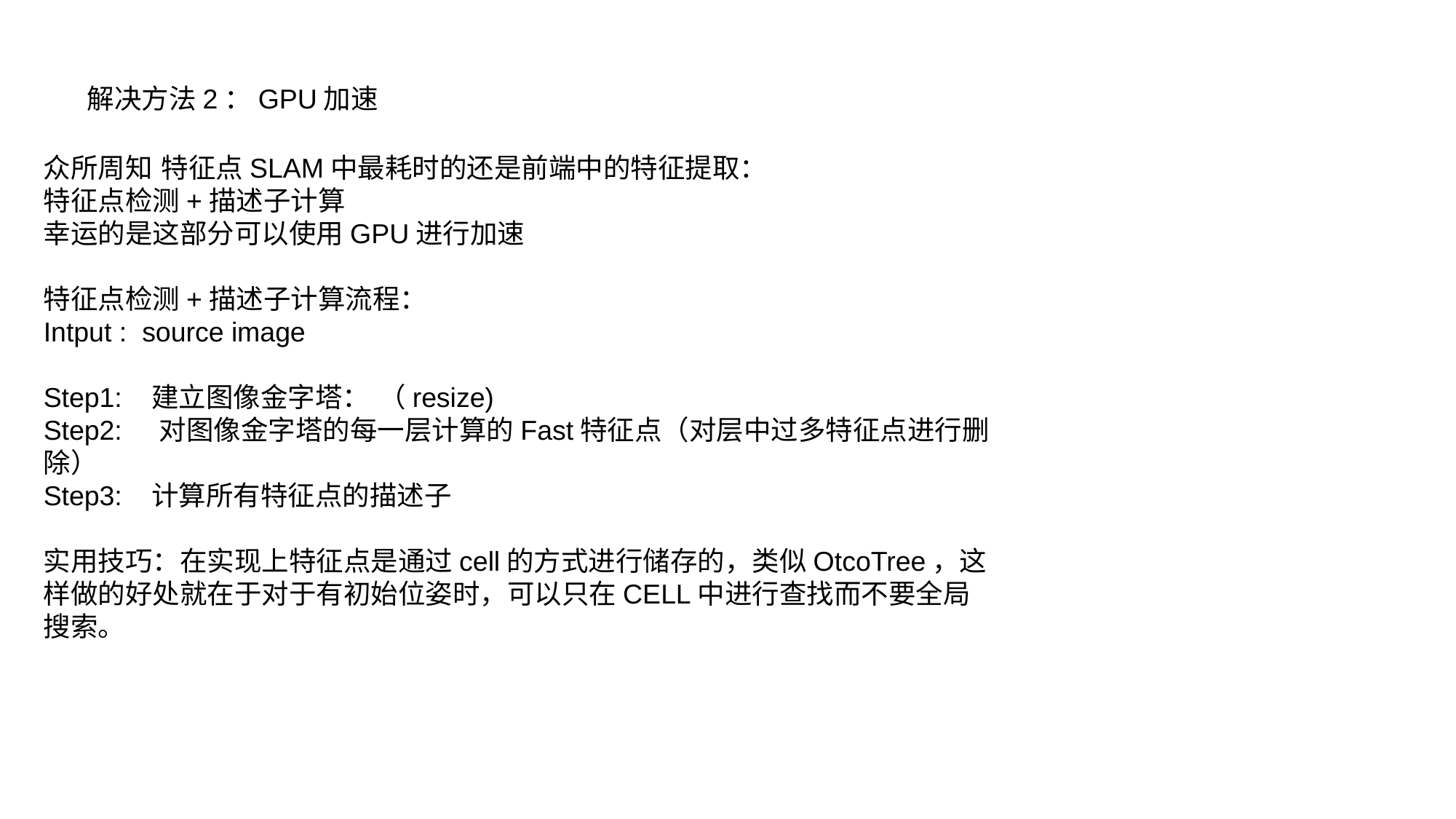

解决方法2：GPU加速
众所周知 特征点SLAM中最耗时的还是前端中的特征提取：
特征点检测+描述子计算
幸运的是这部分可以使用GPU进行加速

特征点检测+描述子计算流程：
Intput :  source image

Step1:   建立图像金字塔： （resize)
Step2:    对图像金字塔的每一层计算的Fast特征点（对层中过多特征点进行删除）
Step3:   计算所有特征点的描述子

实用技巧：在实现上特征点是通过cell的方式进行储存的，类似OtcoTree，这样做的好处就在于对于有初始位姿时，可以只在CELL中进行查找而不要全局搜索。